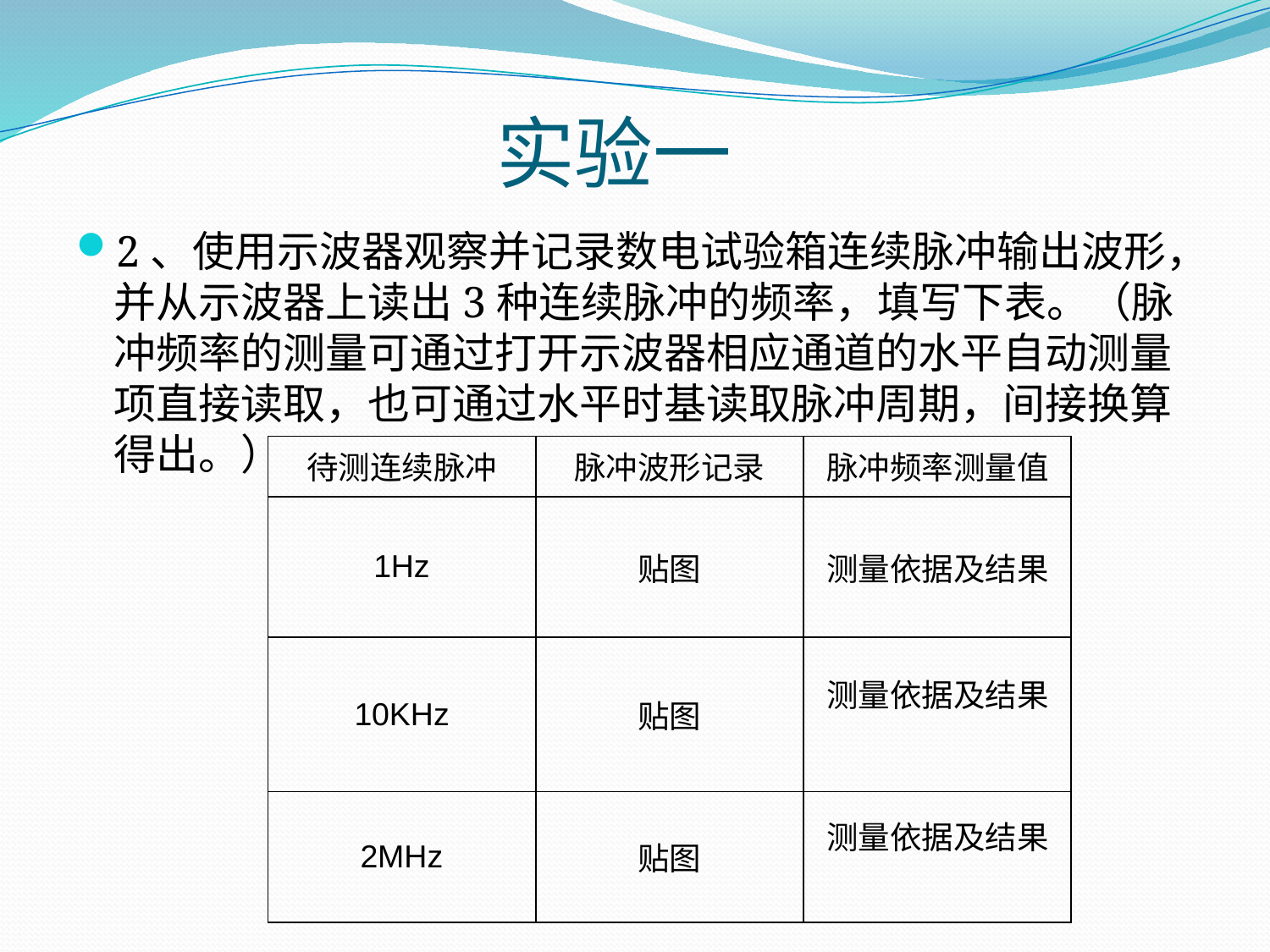

# 实验一
2、使用示波器观察并记录数电试验箱连续脉冲输出波形，并从示波器上读出3种连续脉冲的频率，填写下表。（脉冲频率的测量可通过打开示波器相应通道的水平自动测量项直接读取，也可通过水平时基读取脉冲周期，间接换算得出。）

| 待测连续脉冲 | 脉冲波形记录 | 脉冲频率测量值 |
| --- | --- | --- |
| 1Hz | 贴图 | 测量依据及结果 |
| 10KHz | 贴图 | 测量依据及结果 |
| 2MHz | 贴图 | 测量依据及结果 |